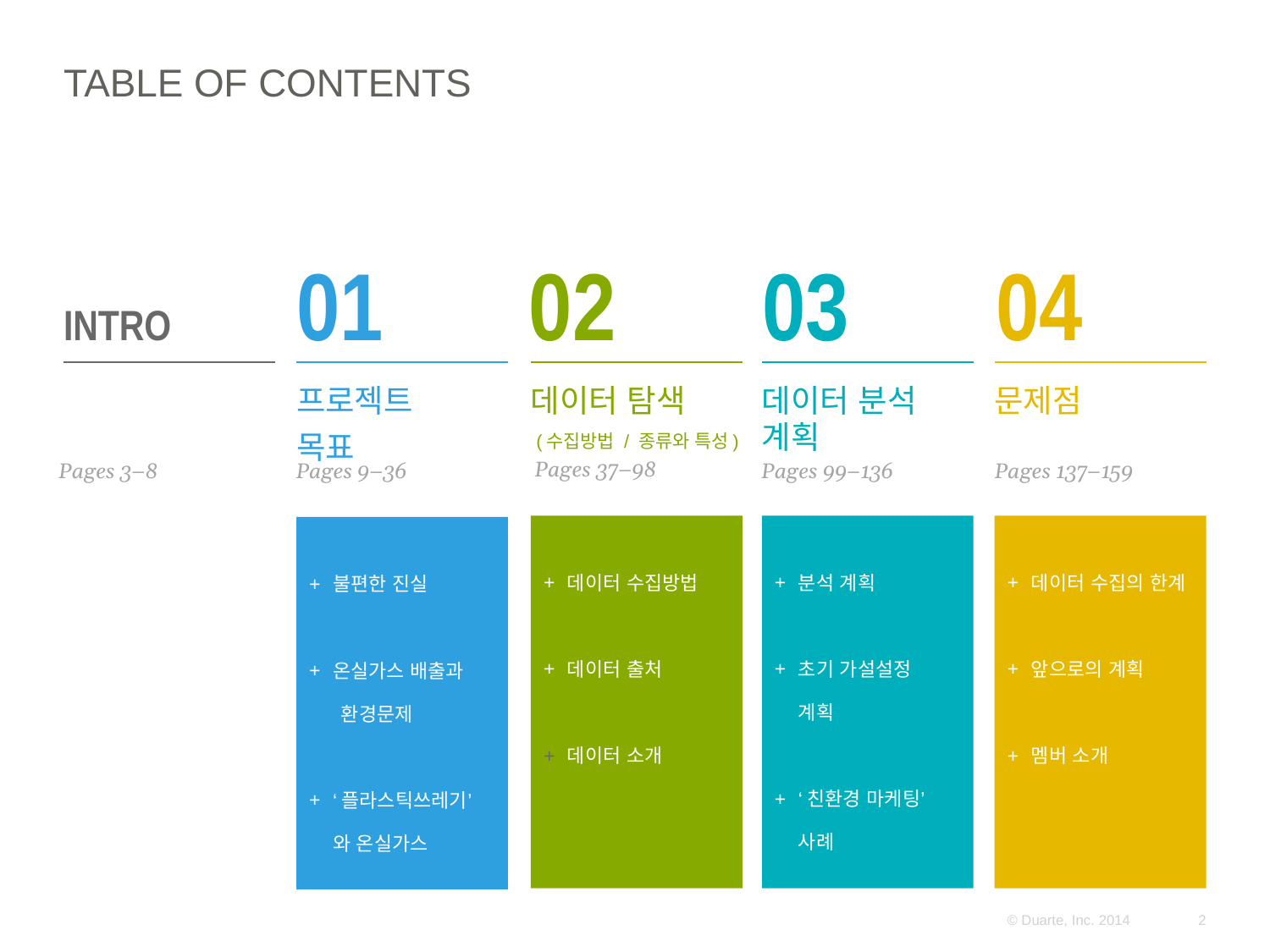

# TABLE OF CONTENTS

INTRO
01
02
03
04
프로젝트
목표
데이터 탐색
 (수집방법 / 종류와 특성)
데이터 분석 계획

문제점
Pages 37–98
Pages 3–8
Pages 9–36
Pages 99–136
Pages 137–159

데이터 수집방법

데이터 출처

데이터 소개

분석 계획

초기 가설설정
계획

‘친환경 마케팅’
사례

데이터 수집의 한계

앞으로의 계획

멤버 소개

불편한 진실

온실가스 배출과
     환경문제

‘플라스틱쓰레기’
와 온실가스